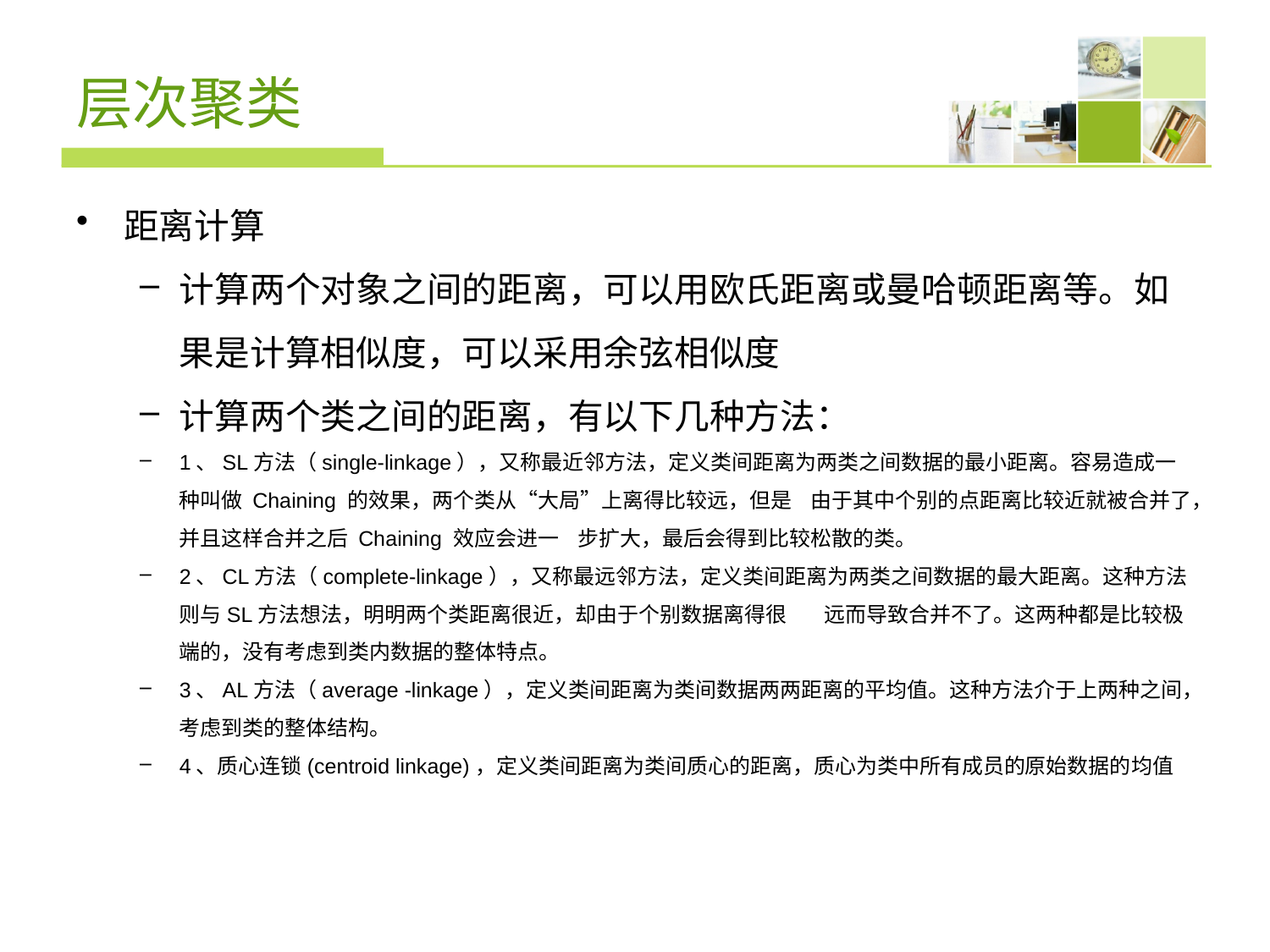

# 层次聚类
距离计算
计算两个对象之间的距离，可以用欧氏距离或曼哈顿距离等。如果是计算相似度，可以采用余弦相似度
计算两个类之间的距离，有以下几种方法：
1、SL方法（single-linkage），又称最近邻方法，定义类间距离为两类之间数据的最小距离。容易造成一种叫做 Chaining 的效果，两个类从“大局”上离得比较远，但是    由于其中个别的点距离比较近就被合并了，并且这样合并之后 Chaining 效应会进一    步扩大，最后会得到比较松散的类。
2、CL方法（complete-linkage），又称最远邻方法，定义类间距离为两类之间数据的最大距离。这种方法则与SL方法想法，明明两个类距离很近，却由于个别数据离得很        远而导致合并不了。这两种都是比较极端的，没有考虑到类内数据的整体特点。
3、AL方法（average -linkage），定义类间距离为类间数据两两距离的平均值。这种方法介于上两种之间，考虑到类的整体结构。
4、质心连锁(centroid linkage)，定义类间距离为类间质心的距离，质心为类中所有成员的原始数据的均值